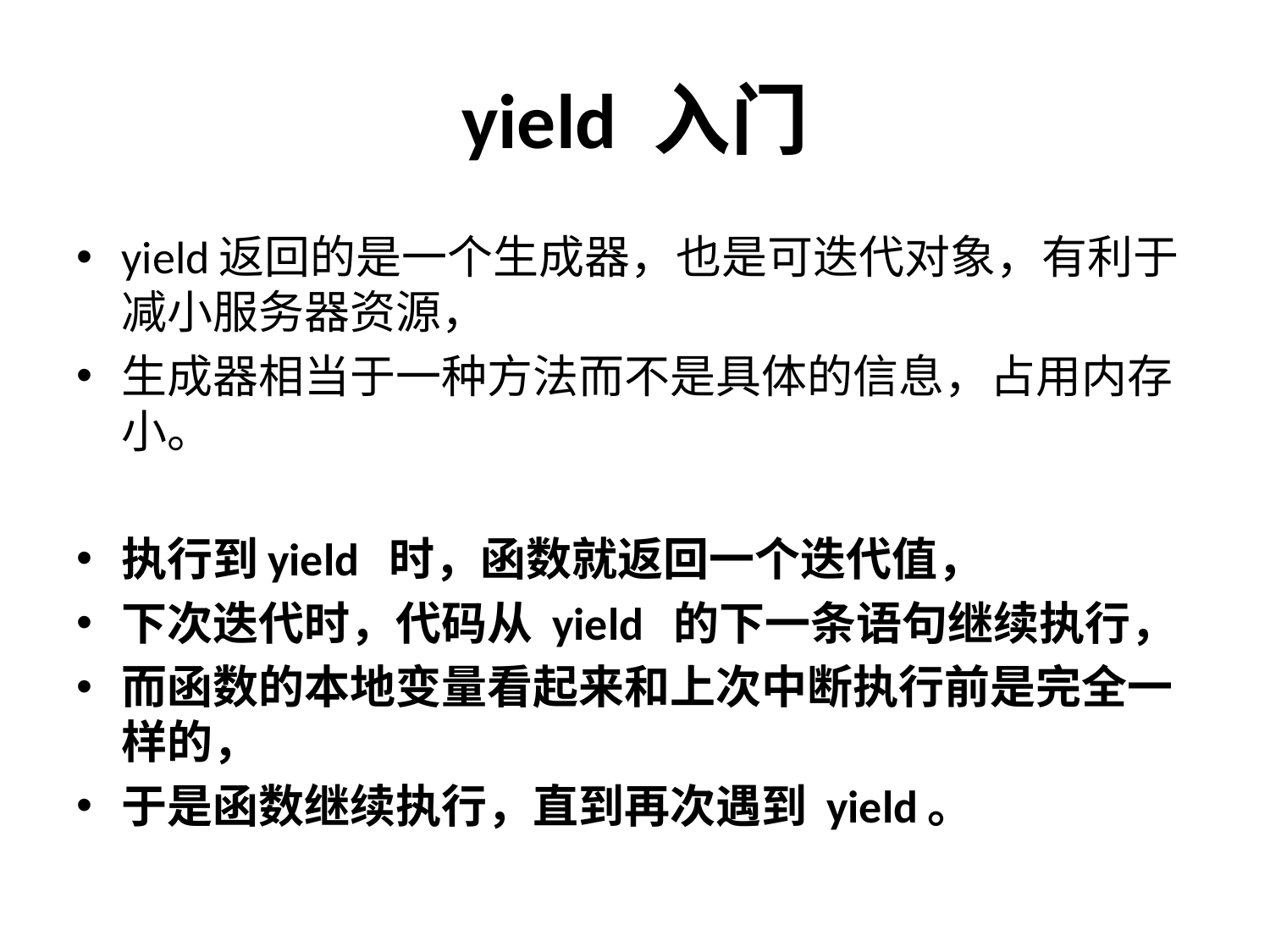

# yield 入门
yield返回的是一个生成器，也是可迭代对象，有利于减小服务器资源，
生成器相当于一种方法而不是具体的信息，占用内存小。

执行到yield  时，函数就返回一个迭代值，
下次迭代时，代码从 yield  的下一条语句继续执行，
而函数的本地变量看起来和上次中断执行前是完全一样的，
于是函数继续执行，直到再次遇到 yield。